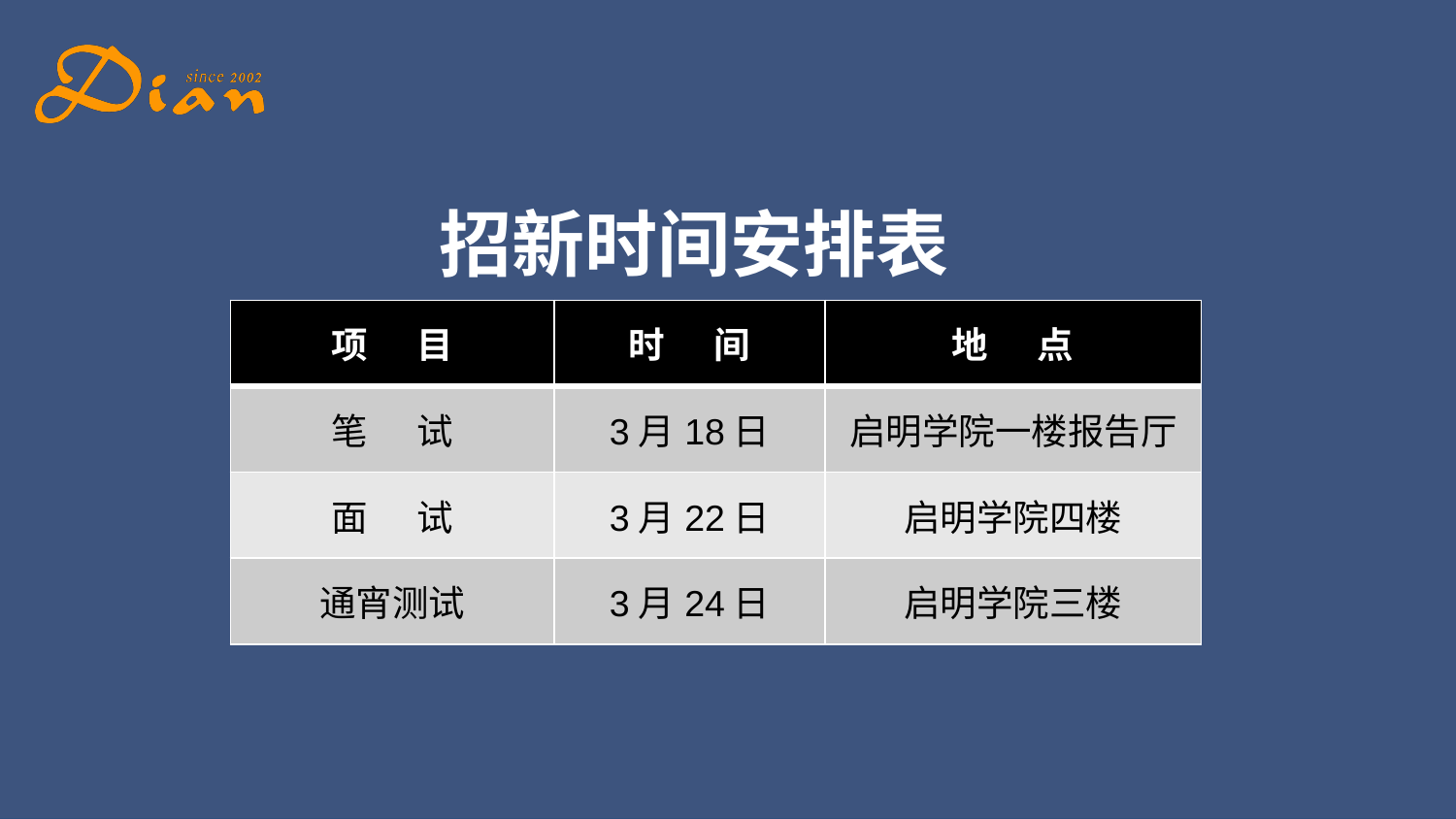

招新时间安排表
| 项 目 | 时 间 | 地 点 |
| --- | --- | --- |
| 笔 试 | 3月18日 | 启明学院一楼报告厅 |
| 面 试 | 3月22日 | 启明学院四楼 |
| 通宵测试 | 3月24日 | 启明学院三楼 |